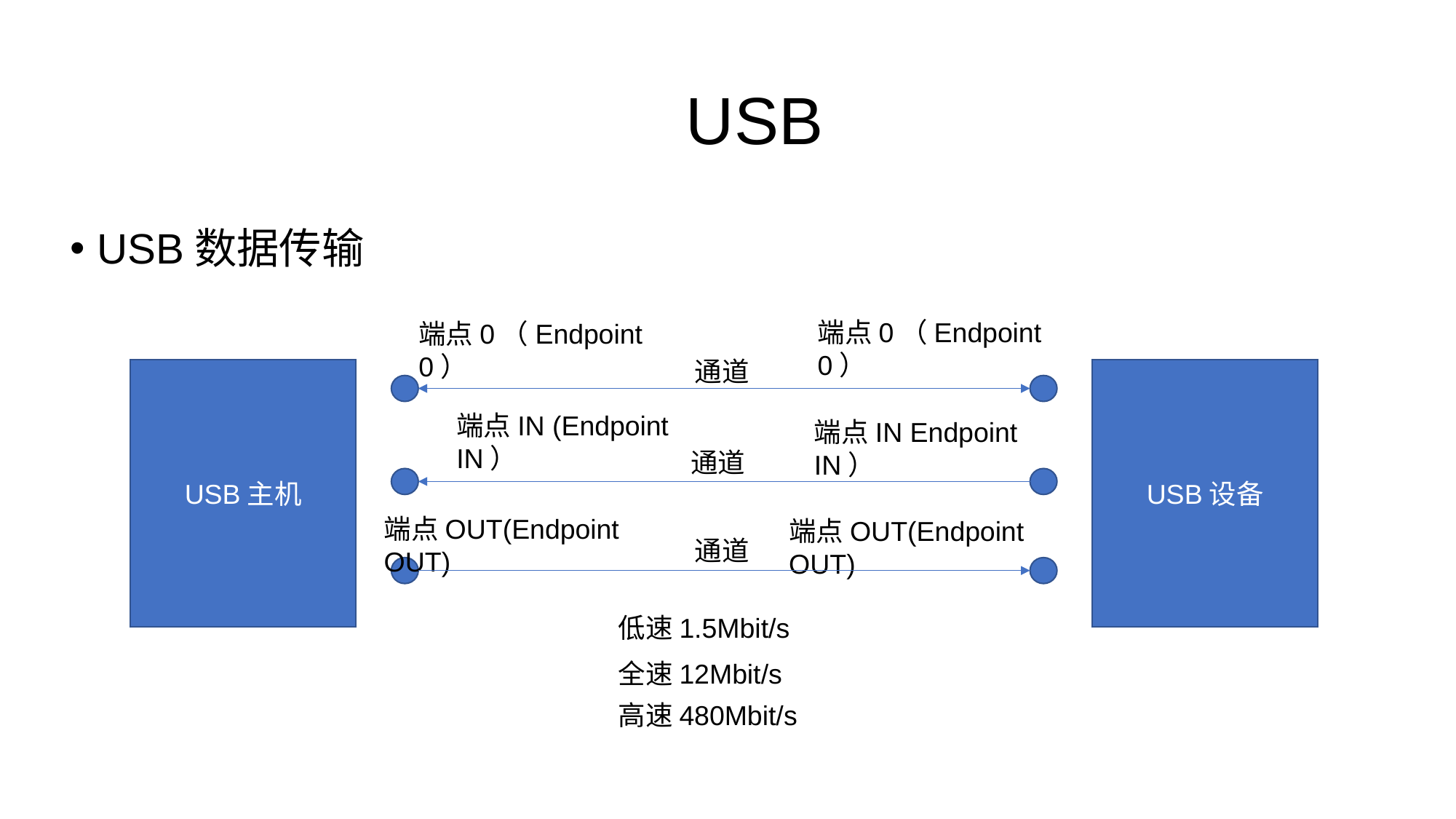

# USB
USB数据传输
端点0（Endpoint 0）

端点0（Endpoint 0）
通道
USB主机
USB设备

端点IN (Endpoint  IN）
端点IN Endpoint  IN）
通道

端点OUT(Endpoint OUT)
端点OUT(Endpoint OUT)
通道

低速1.5Mbit/s
全速12Mbit/s
高速480Mbit/s